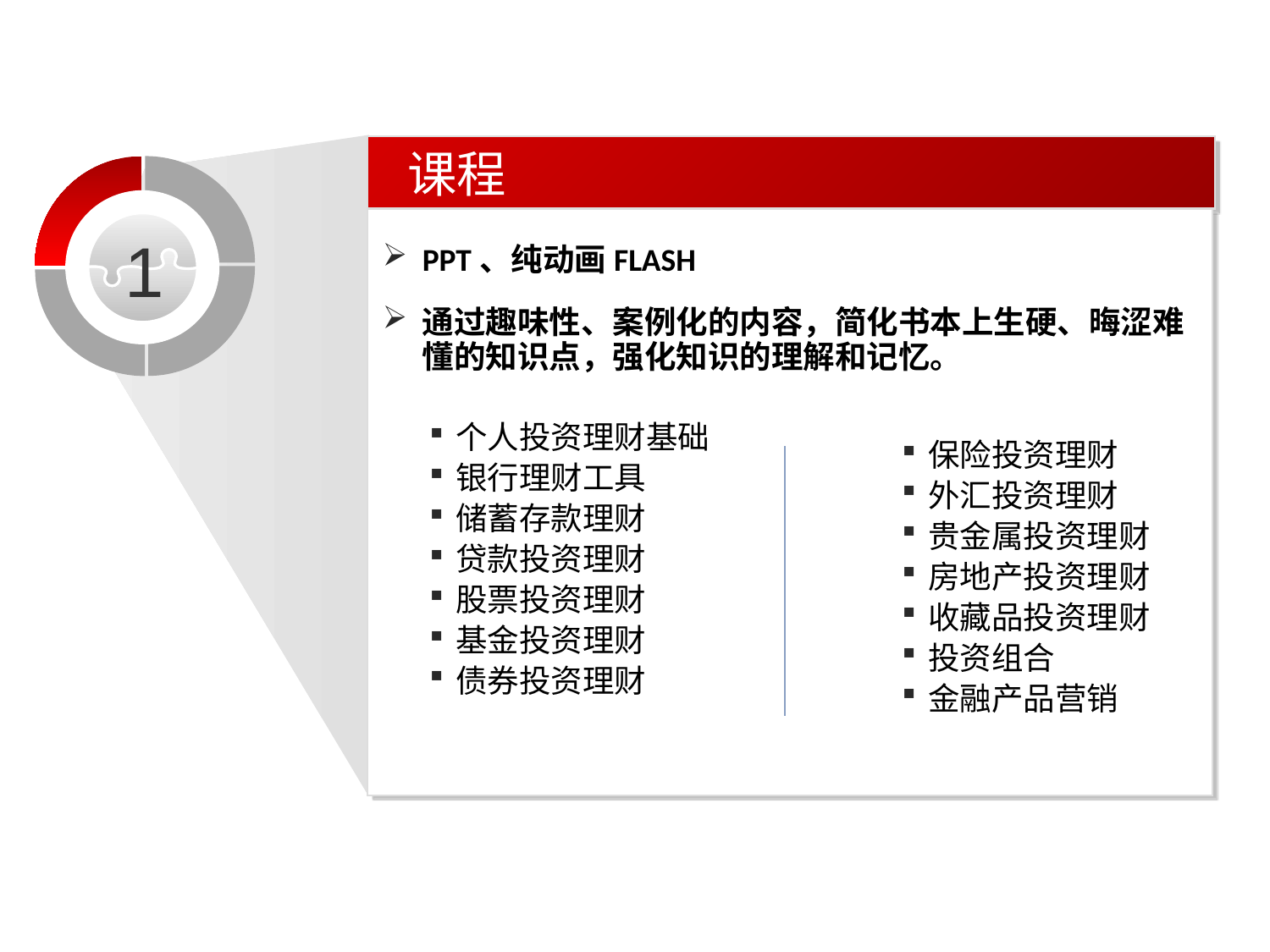

课程

PPT、纯动画FLASH

通过趣味性、案例化的内容，简化书本上生硬、晦涩难懂的知识点，强化知识的理解和记忆。

个人投资理财基础
银行理财工具
储蓄存款理财
贷款投资理财
股票投资理财
基金投资理财
债券投资理财

1
保险投资理财
外汇投资理财
贵金属投资理财
房地产投资理财
收藏品投资理财
投资组合
金融产品营销